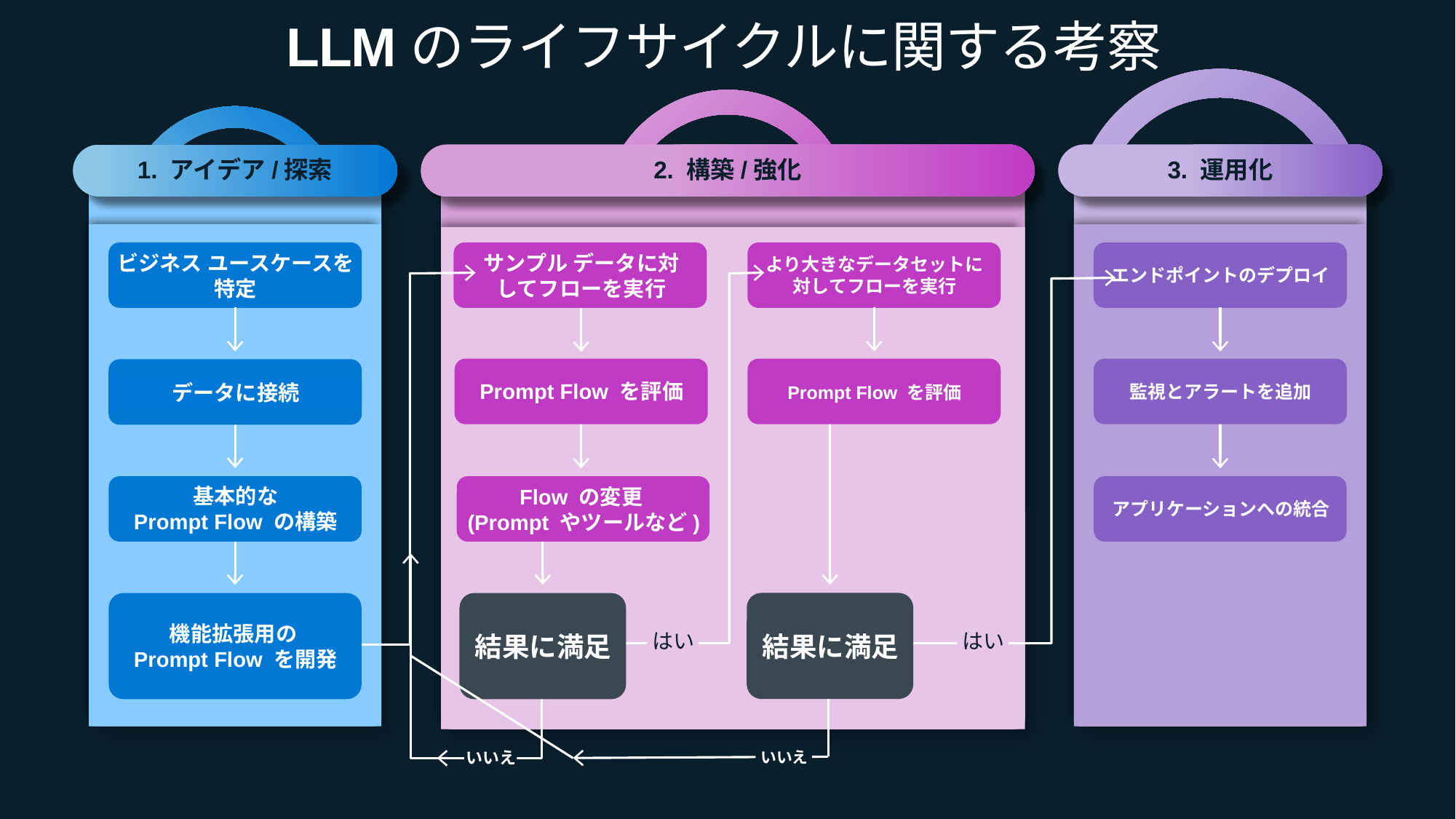

# How do we know our results are any good? (2)
LLMのライフサイクルに関する考察

1. アイデア/探索
2. 構築/強化
3. 運用化

ビジネス ユースケースを
特定
サンプル データに対
してフローを実行
より大きなデータセットに
対してフローを実行
エンドポイントのデプロイ

Prompt Flow を評価
データに接続
監視とアラートを追加
Prompt Flow を評価

基本的な
Prompt Flow の構築
Flow の変更
(Prompt やツールなど)
アプリケーションへの統合

機能拡張用の
Prompt Flow を開発
はい
はい
結果に満足
結果に満足
いいえ
いいえ